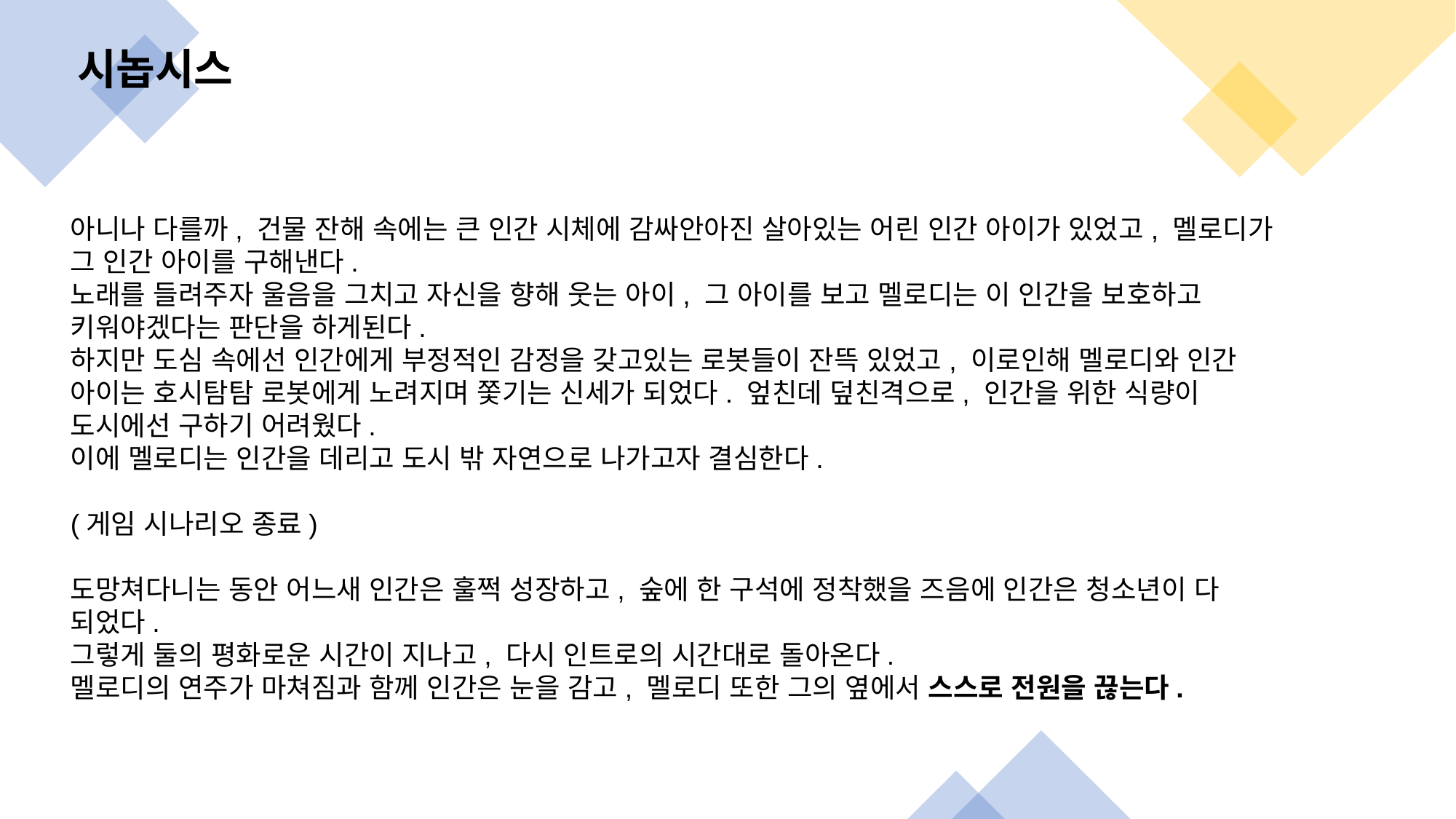

시놉시스

아니나 다를까, 건물 잔해 속에는 큰 인간 시체에 감싸안아진 살아있는 어린 인간 아이가 있었고, 멜로디가 그 인간 아이를 구해낸다.
노래를 들려주자 울음을 그치고 자신을 향해 웃는 아이, 그 아이를 보고 멜로디는 이 인간을 보호하고 키워야겠다는 판단을 하게된다.
하지만 도심 속에선 인간에게 부정적인 감정을 갖고있는 로봇들이 잔뜩 있었고, 이로인해 멜로디와 인간 아이는 호시탐탐 로봇에게 노려지며 쫓기는 신세가 되었다. 엎친데 덮친격으로, 인간을 위한 식량이 도시에선 구하기 어려웠다.
이에 멜로디는 인간을 데리고 도시 밖 자연으로 나가고자 결심한다.

(게임 시나리오 종료)

도망쳐다니는 동안 어느새 인간은 훌쩍 성장하고, 숲에 한 구석에 정착했을 즈음에 인간은 청소년이 다 되었다.
그렇게 둘의 평화로운 시간이 지나고, 다시 인트로의 시간대로 돌아온다.
멜로디의 연주가 마쳐짐과 함께 인간은 눈을 감고, 멜로디 또한 그의 옆에서 스스로 전원을 끊는다.